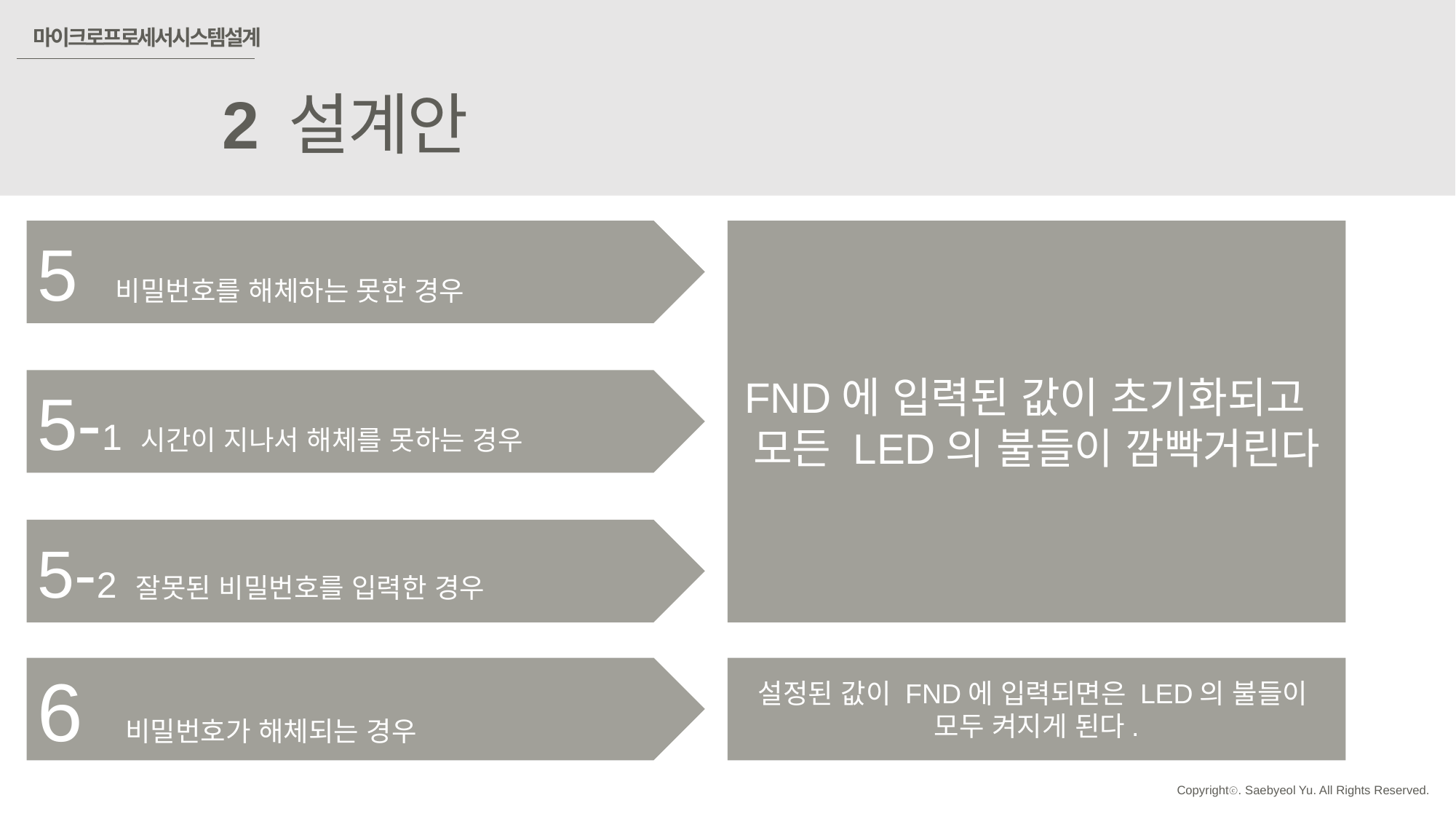

마이크로프로세서시스템설계
2
설계안
5 비밀번호를 해체하는 못한 경우
FND에 입력된 값이 초기화되고
모든 LED의 불들이 깜빡거린다
5-1 시간이 지나서 해체를 못하는 경우
5-2 잘못된 비밀번호를 입력한 경우
6 비밀번호가 해체되는 경우
설정된 값이 FND에 입력되면은 LED의 불들이
모두 켜지게 된다.